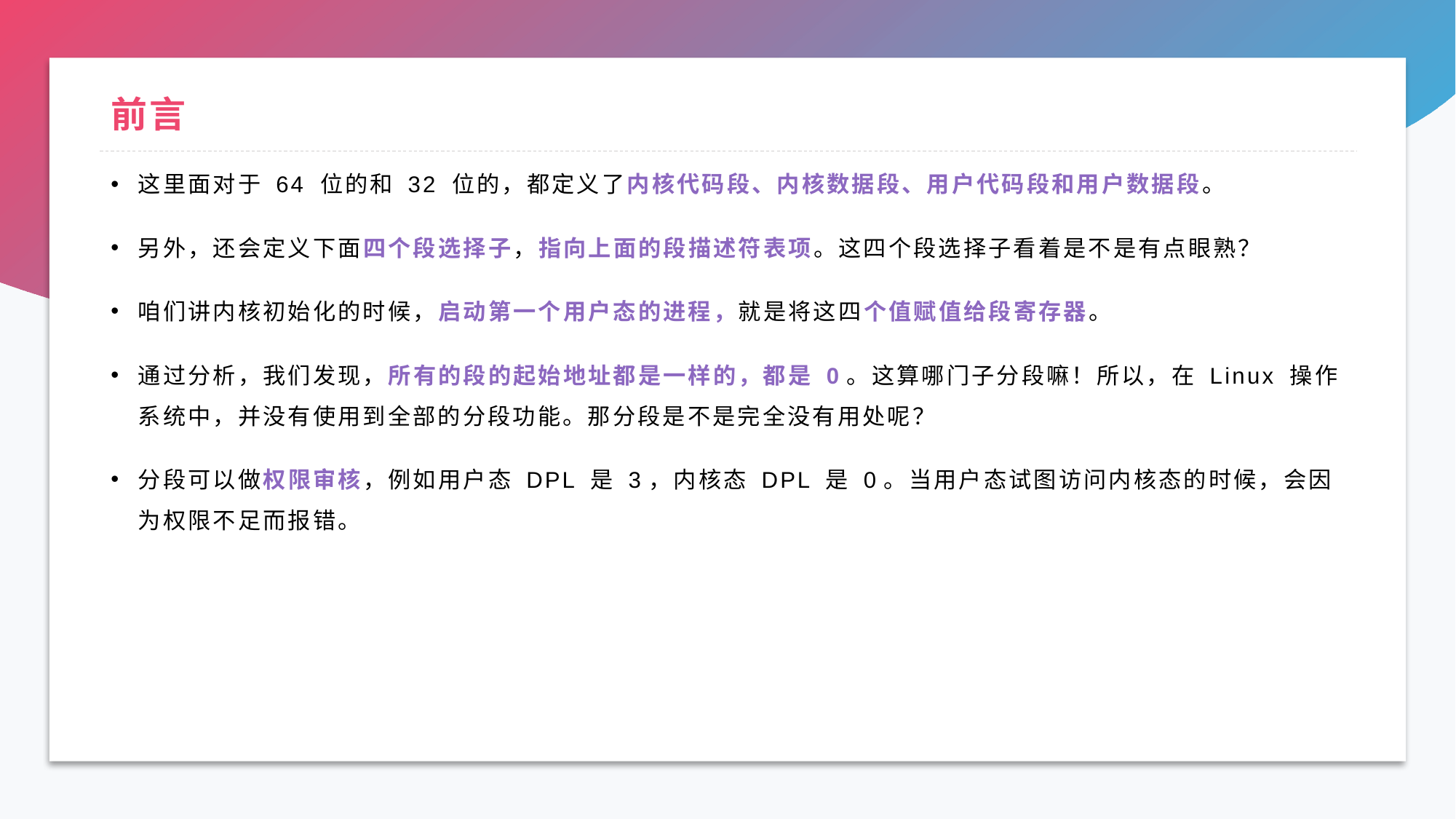

# 前言
这里面对于 64 位的和 32 位的，都定义了内核代码段、内核数据段、用户代码段和用户数据段。
另外，还会定义下面四个段选择子，指向上面的段描述符表项。这四个段选择子看着是不是有点眼熟？
咱们讲内核初始化的时候，启动第一个用户态的进程，就是将这四个值赋值给段寄存器。
通过分析，我们发现，所有的段的起始地址都是一样的，都是 0。这算哪门子分段嘛！所以，在 Linux 操作系统中，并没有使用到全部的分段功能。那分段是不是完全没有用处呢？
分段可以做权限审核，例如用户态 DPL 是 3，内核态 DPL 是 0。当用户态试图访问内核态的时候，会因为权限不足而报错。